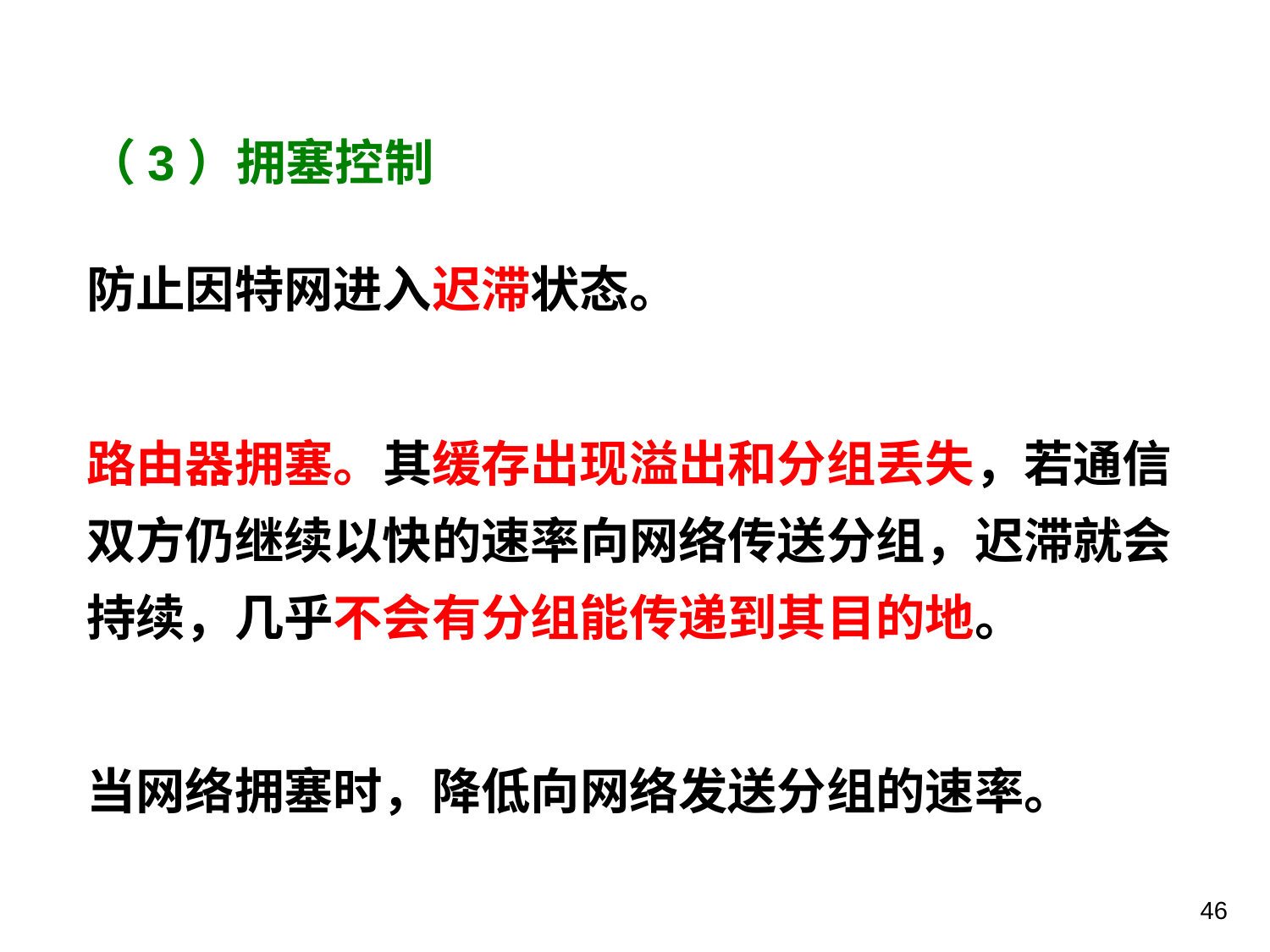

# （3）拥塞控制
防止因特网进入迟滞状态。

路由器拥塞。其缓存出现溢出和分组丢失，若通信双方仍继续以快的速率向网络传送分组，迟滞就会持续，几乎不会有分组能传递到其目的地。

当网络拥塞时，降低向网络发送分组的速率。
46